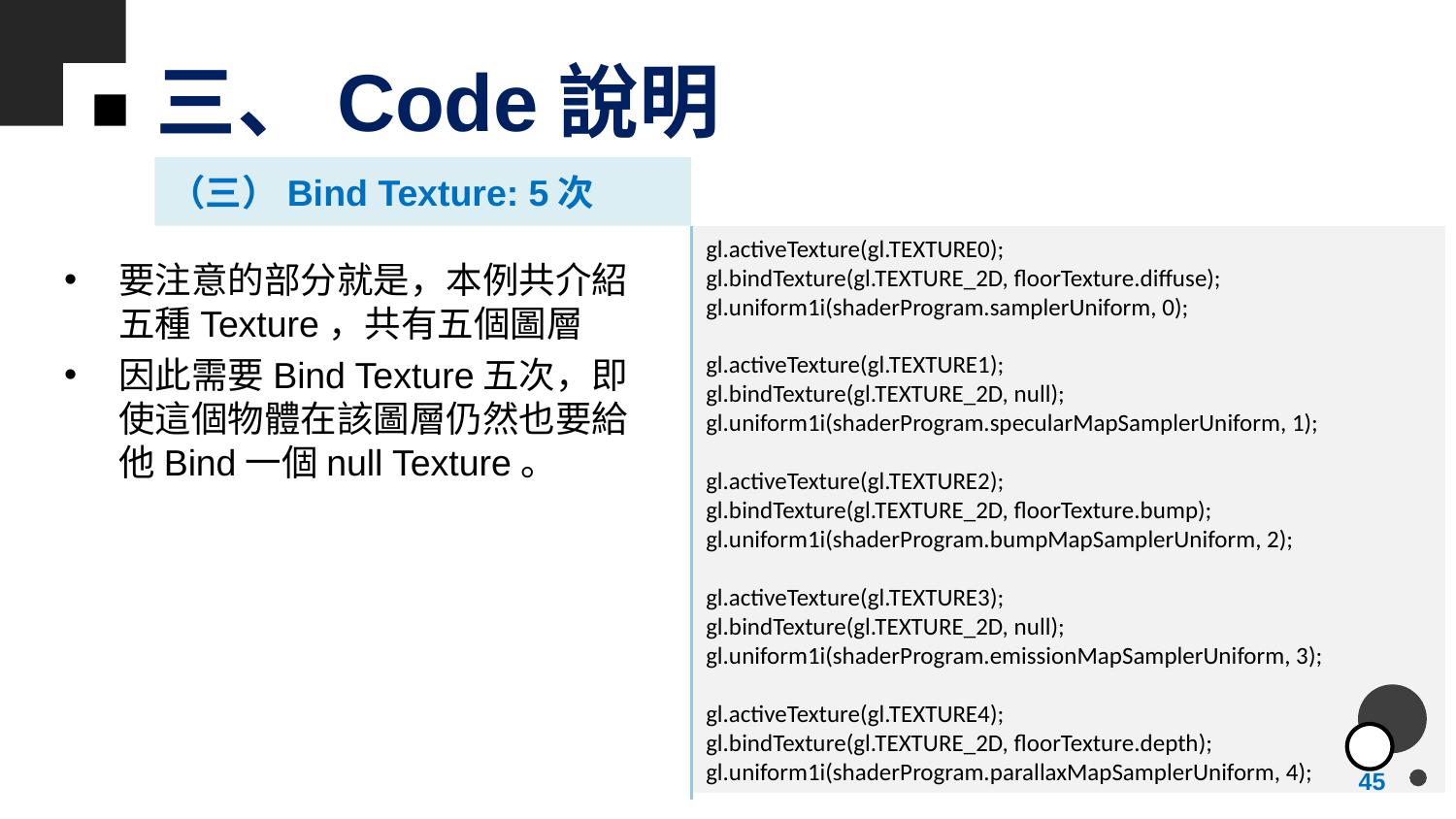

# 三、Code說明
（三）Bind Texture: 5次
gl.activeTexture(gl.TEXTURE0);
gl.bindTexture(gl.TEXTURE_2D, floorTexture.diffuse);
gl.uniform1i(shaderProgram.samplerUniform, 0);

gl.activeTexture(gl.TEXTURE1);
gl.bindTexture(gl.TEXTURE_2D, null);
gl.uniform1i(shaderProgram.specularMapSamplerUniform, 1);

gl.activeTexture(gl.TEXTURE2);
gl.bindTexture(gl.TEXTURE_2D, floorTexture.bump);
gl.uniform1i(shaderProgram.bumpMapSamplerUniform, 2);

gl.activeTexture(gl.TEXTURE3);
gl.bindTexture(gl.TEXTURE_2D, null);
gl.uniform1i(shaderProgram.emissionMapSamplerUniform, 3);

gl.activeTexture(gl.TEXTURE4);
gl.bindTexture(gl.TEXTURE_2D, floorTexture.depth);        gl.uniform1i(shaderProgram.parallaxMapSamplerUniform, 4);
要注意的部分就是，本例共介紹五種Texture，共有五個圖層
因此需要Bind Texture五次，即使這個物體在該圖層仍然也要給他Bind一個null Texture。

45